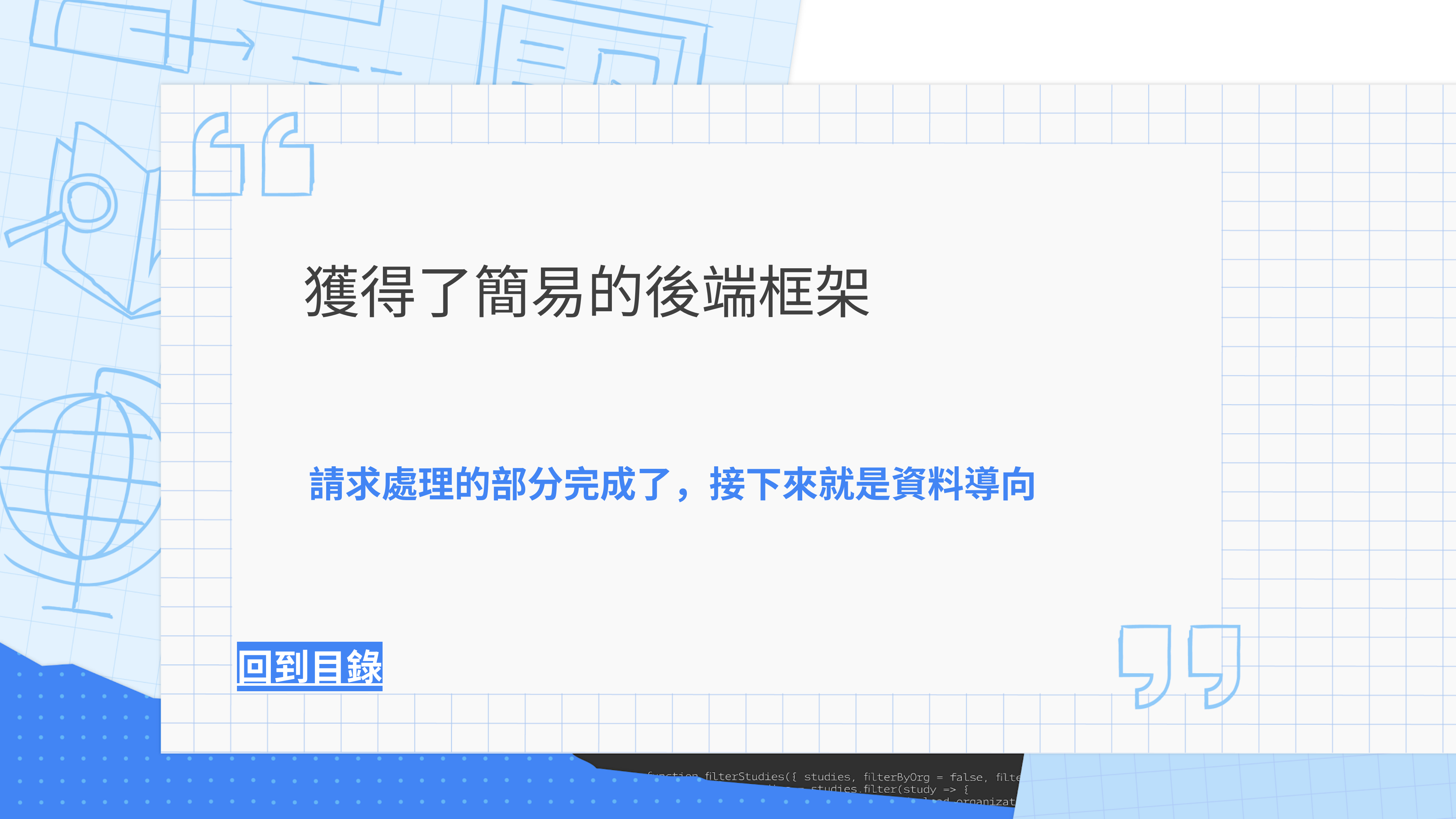

# 獲得了簡易的後端框架
請求處理的部分完成了，接下來就是資料導向
回到目錄